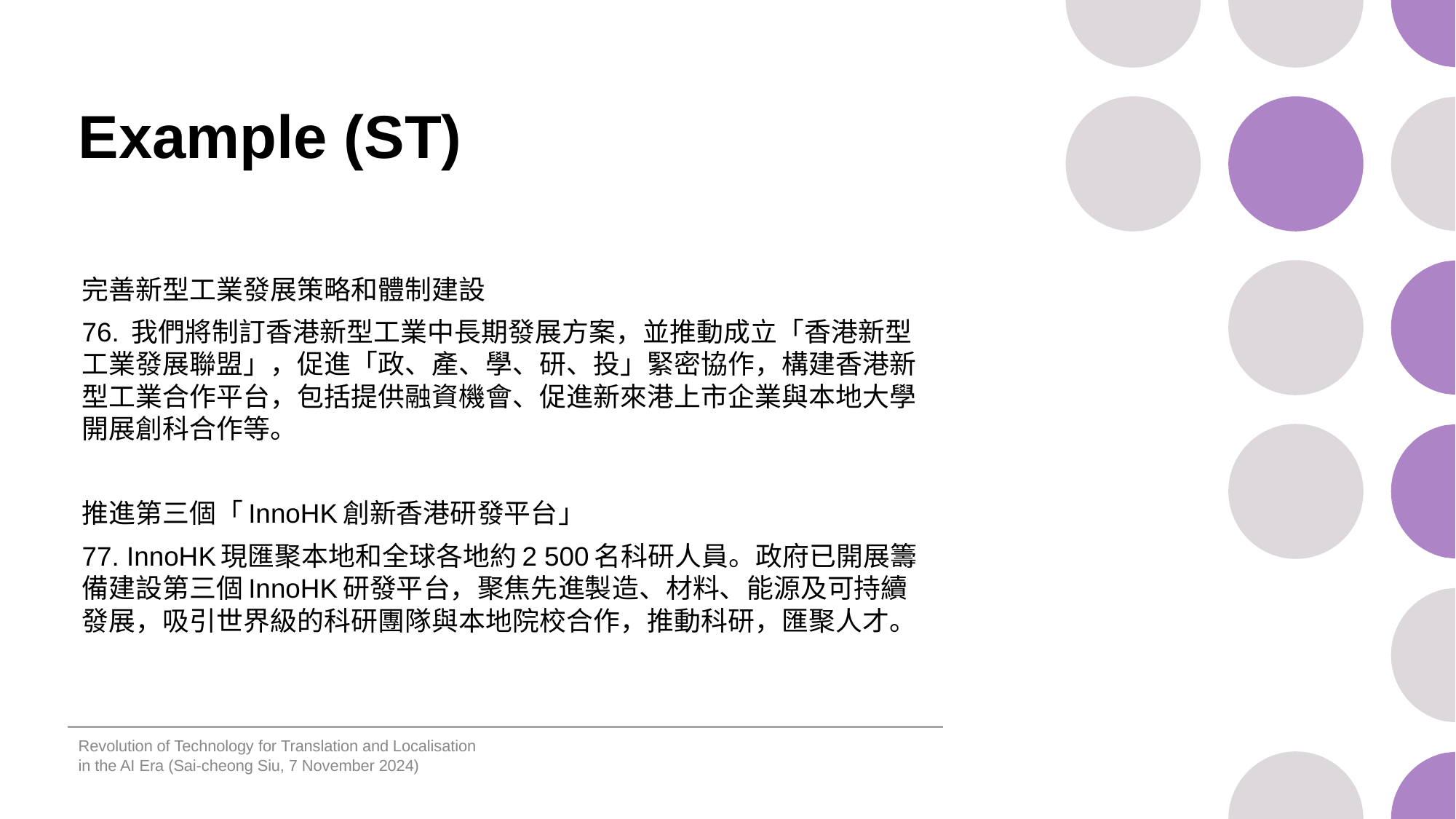

# Example (ST)
完善新型工業發展策略和體制建設
76. 我們將制訂香港新型工業中長期發展方案，並推動成立「香港新型工業發展聯盟」，促進「政、產、學、研、投」緊密協作，構建香港新型工業合作平台，包括提供融資機會、促進新來港上市企業與本地大學開展創科合作等。

推進第三個「InnoHK創新香港研發平台」
77. InnoHK現匯聚本地和全球各地約2 500名科研人員。政府已開展籌備建設第三個InnoHK研發平台，聚焦先進製造、材料、能源及可持續發展，吸引世界級的科研團隊與本地院校合作，推動科研，匯聚人才。
Revolution of Technology for Translation and Localisation in the AI Era (Sai-cheong Siu, 7 November 2024)